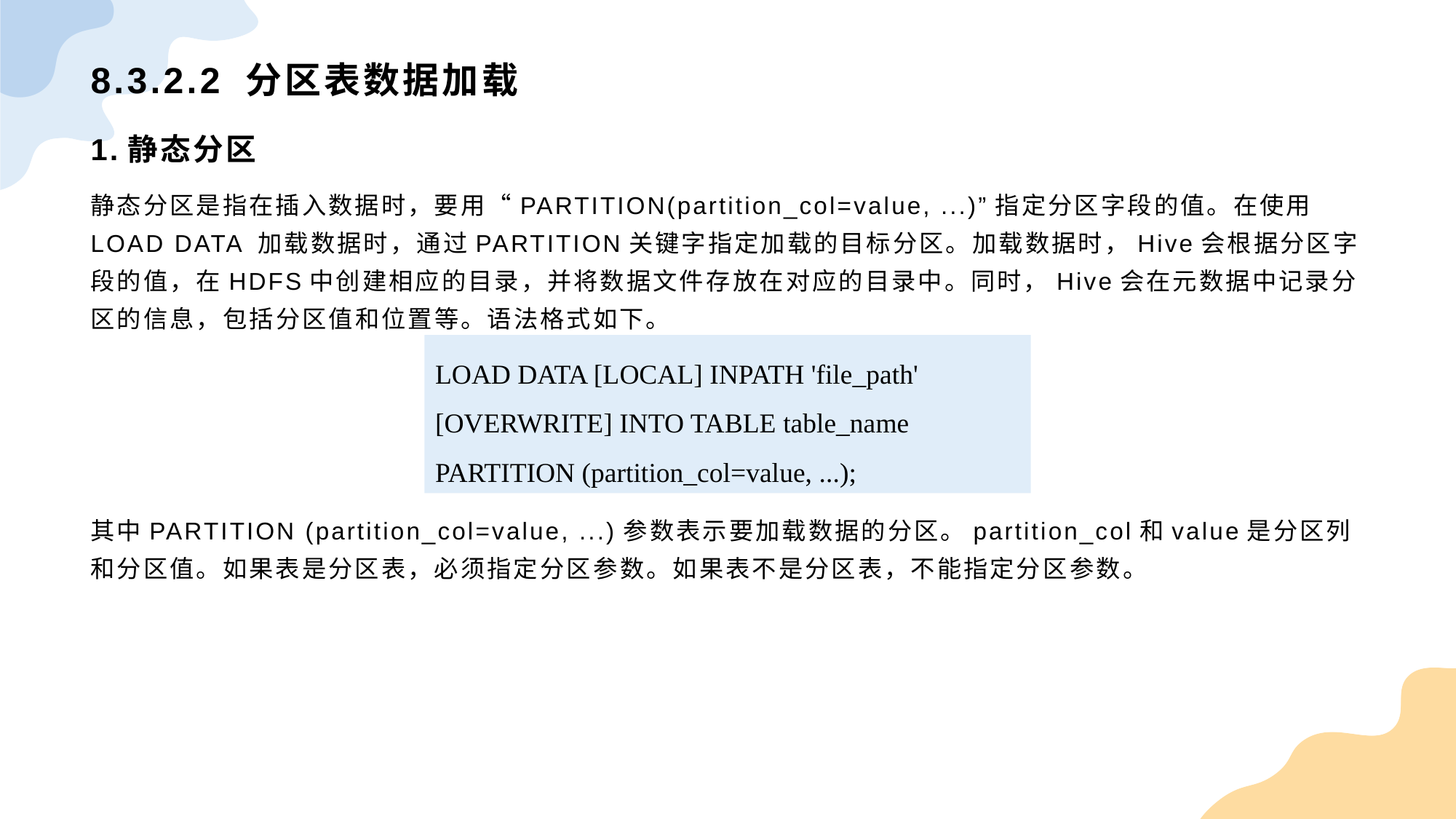

# 8.3.2.2 分区表数据加载
1.静态分区
静态分区是指在插入数据时，要用“PARTITION(partition_col=value, ...)”指定分区字段的值。在使用LOAD DATA 加载数据时，通过PARTITION关键字指定加载的目标分区。加载数据时，Hive会根据分区字段的值，在HDFS中创建相应的目录，并将数据文件存放在对应的目录中。同时，Hive会在元数据中记录分区的信息，包括分区值和位置等。语法格式如下。

其中PARTITION (partition_col=value, ...)参数表示要加载数据的分区。partition_col和value是分区列和分区值。如果表是分区表，必须指定分区参数。如果表不是分区表，不能指定分区参数。
LOAD DATA [LOCAL] INPATH 'file_path'
[OVERWRITE] INTO TABLE table_name
PARTITION (partition_col=value, ...);